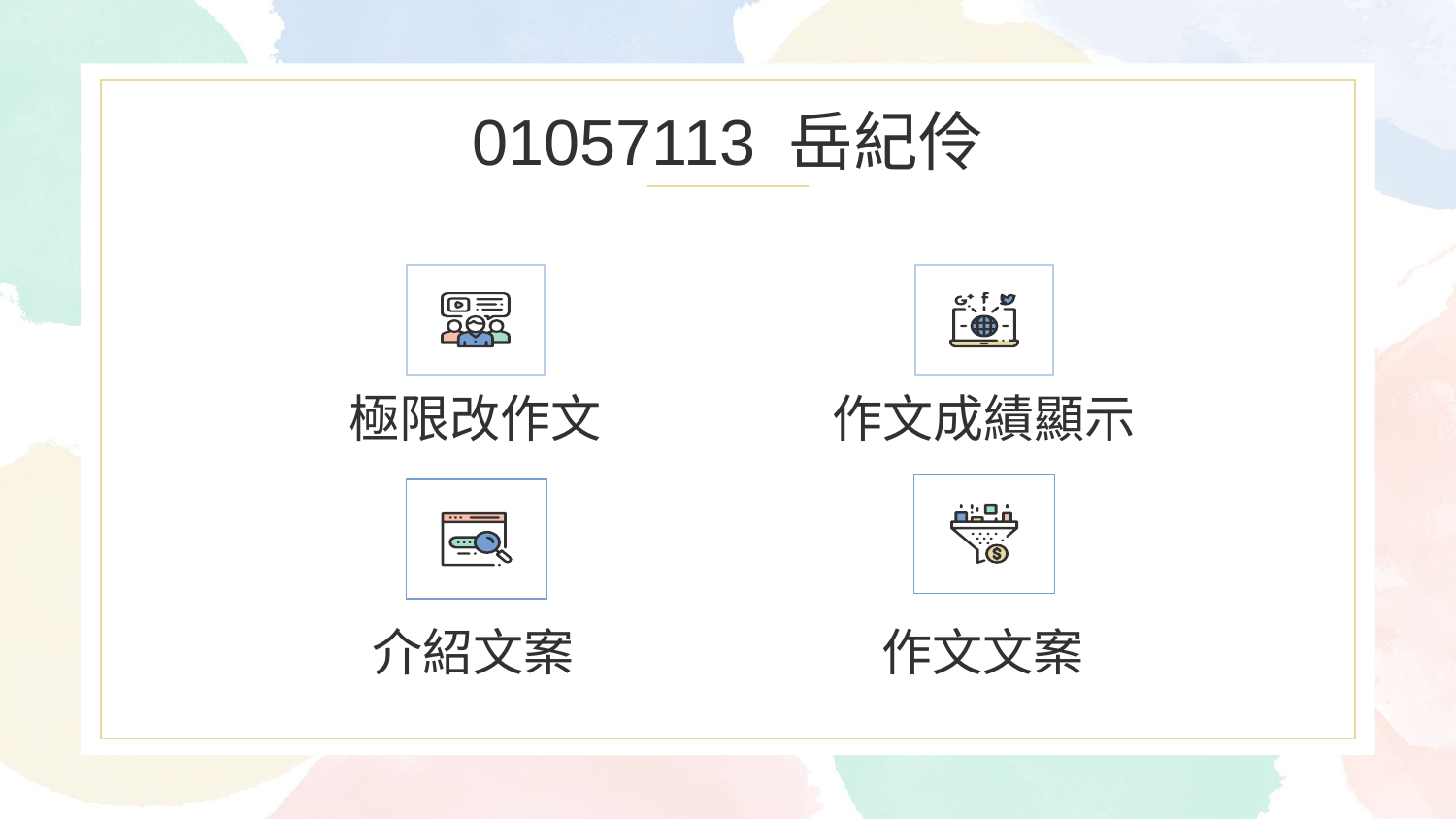

# 01057113 岳紀伶

極限改作文
作文成績顯示

介紹文案
作文文案